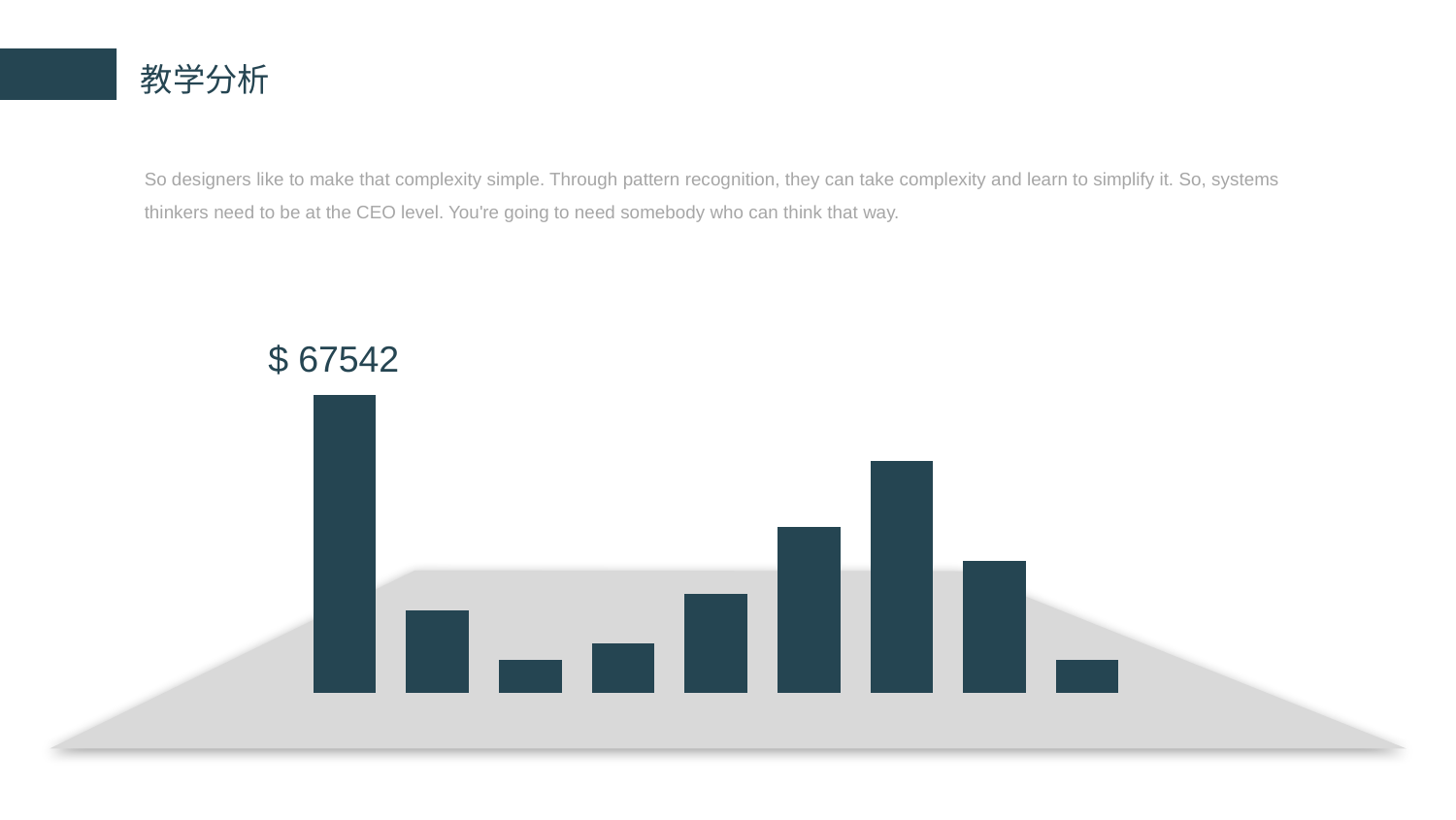

So designers like to make that complexity simple. Through pattern recognition, they can take complexity and learn to simplify it. So, systems thinkers need to be at the CEO level. You're going to need somebody who can think that way.
$ 67542

### Chart

| Category | 系列 1 |
|---|---|
| 类别 1 | 9.0 |
| 类别 2 | 2.5 |
| 类别 3 | 1.0 |
| 类别 4 | 1.5 |